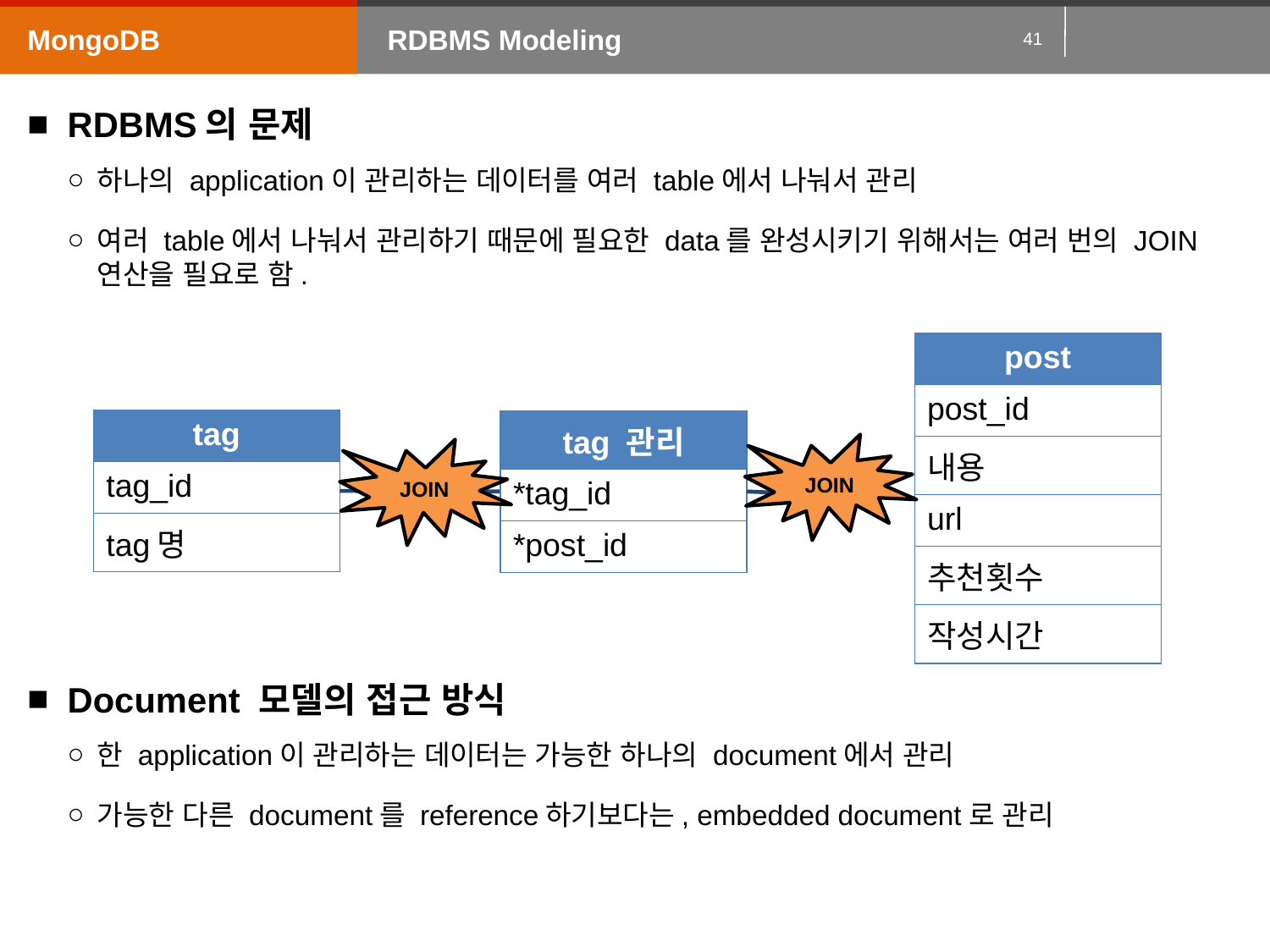

MongoDB
RDBMS Modeling
RDBMS의 문제
하나의 application이 관리하는 데이터를 여러 table에서 나눠서 관리
여러 table에서 나눠서 관리하기 때문에 필요한 data를 완성시키기 위해서는 여러 번의 JOIN 연산을 필요로 함.

Document 모델의 접근 방식
한 application이 관리하는 데이터는 가능한 하나의 document에서 관리
가능한 다른 document를 reference하기보다는, embedded document로 관리

| post |
| --- |
| post\_id |
| 내용 |
| url |
| 추천횟수 |
| 작성시간 |
| tag |
| --- |
| tag\_id |
| tag명 |
| tag 관리 |
| --- |
| \*tag\_id |
| \*post\_id |
JOIN
JOIN